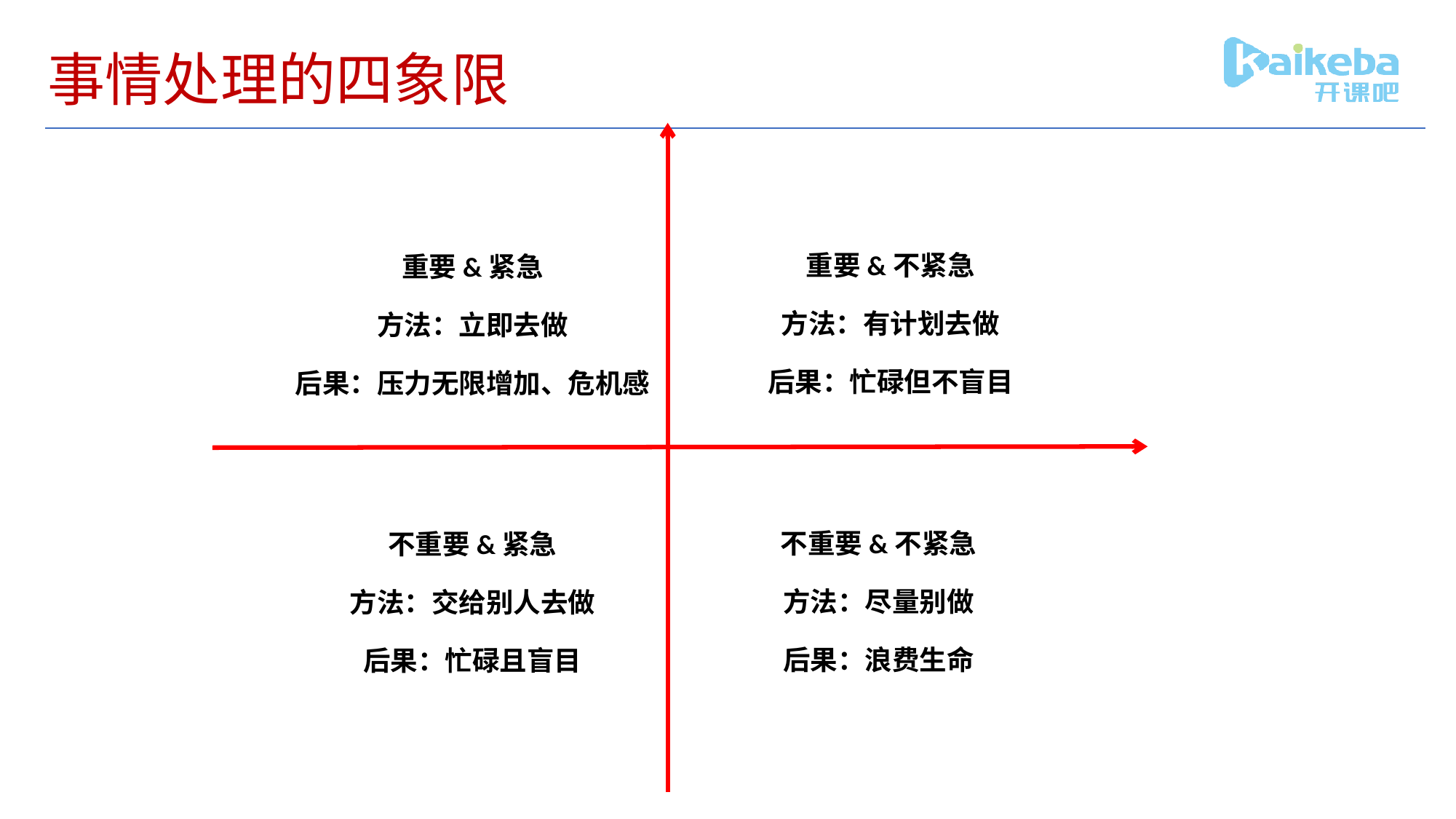

# 事情处理的四象限
重要&不紧急
方法：有计划去做
后果：忙碌但不盲目
重要&紧急
方法：立即去做
后果：压力无限增加、危机感
不重要&不紧急
方法：尽量别做
后果：浪费生命
不重要&紧急
方法：交给别人去做
后果：忙碌且盲目